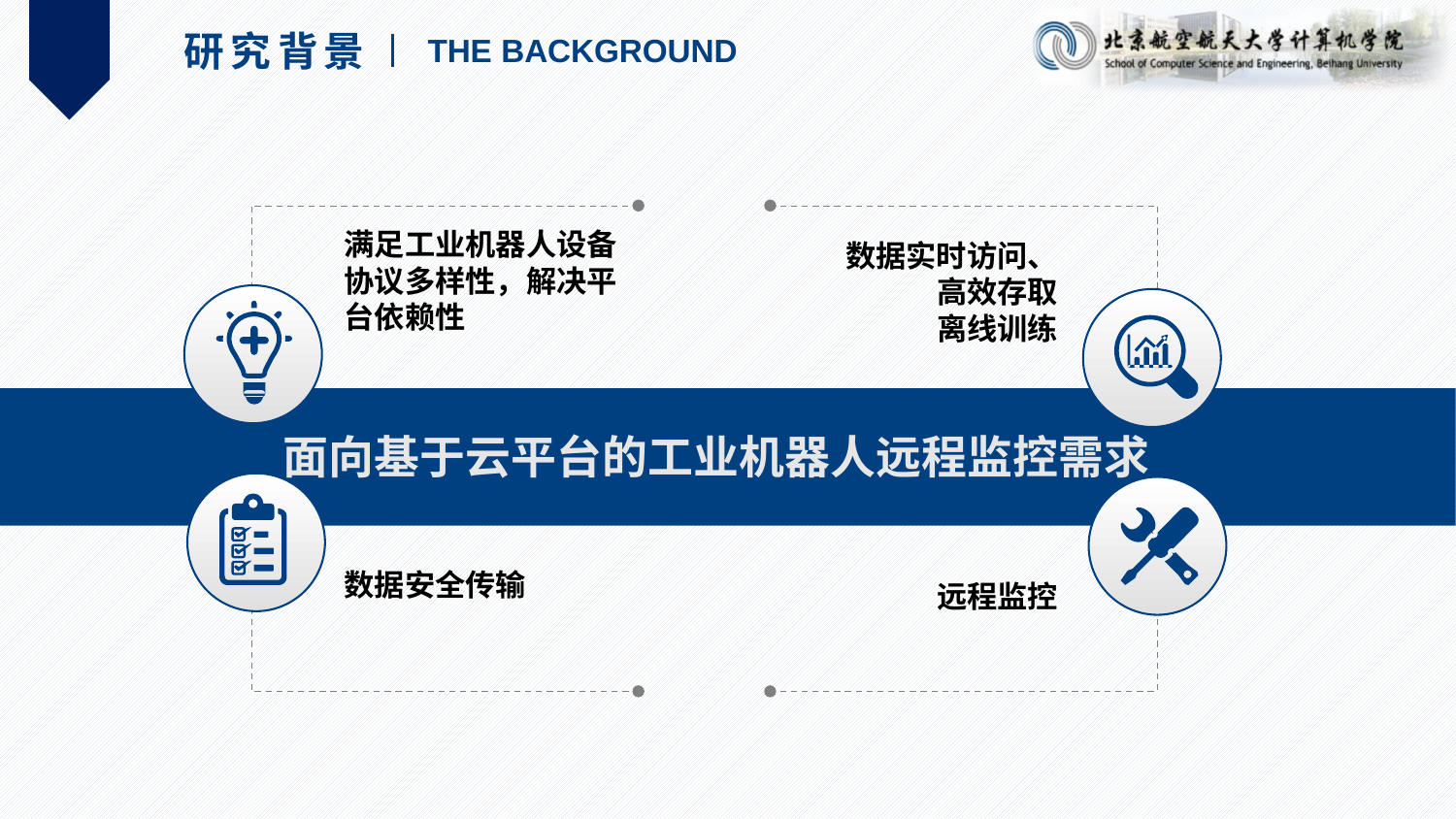

研究背景
THE BACKGROUND

满足工业机器人设备协议多样性，解决平台依赖性
数据实时访问、
高效存取
离线训练

面向基于云平台的工业机器人远程监控需求

数据安全传输
远程监控